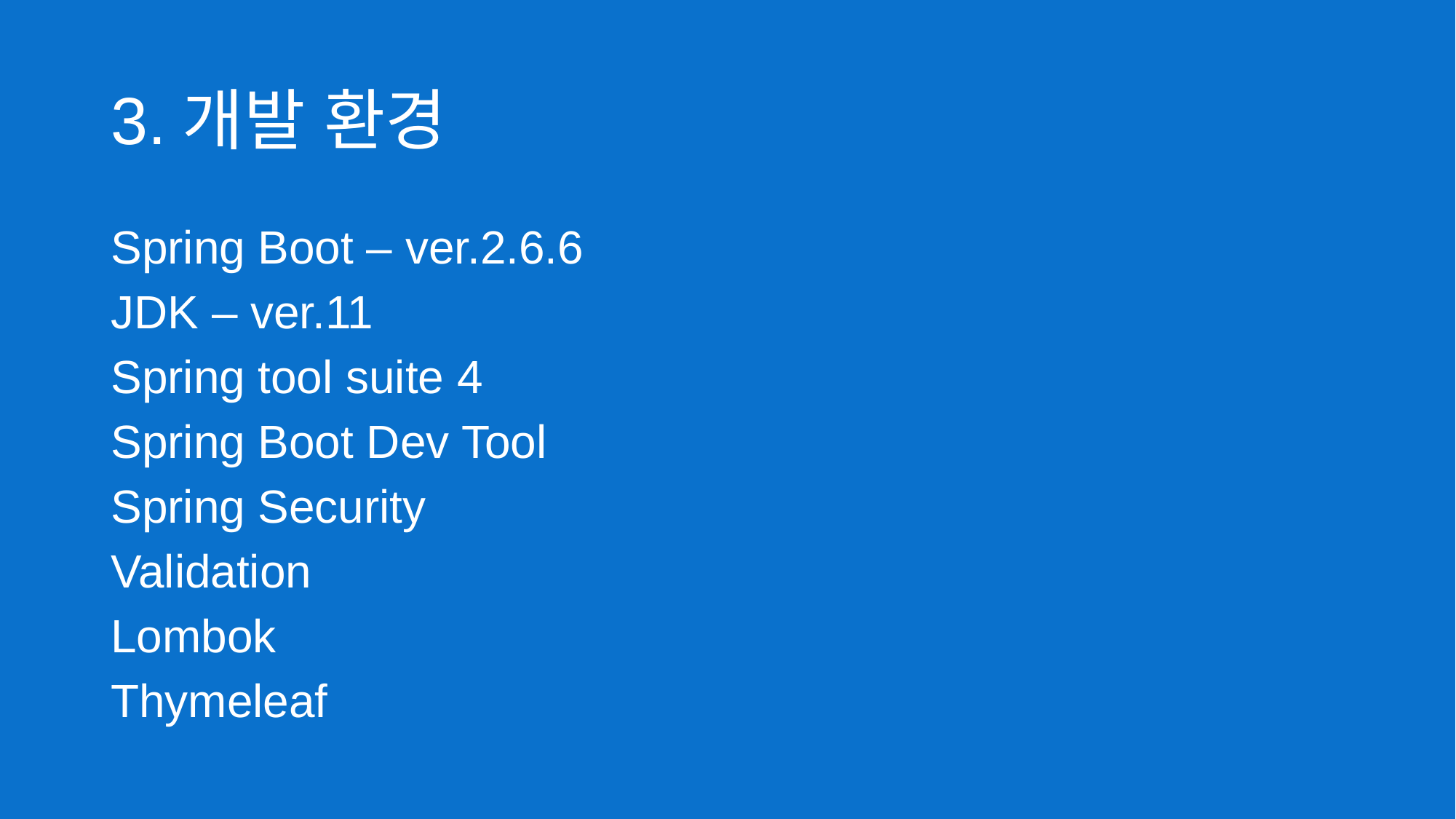

# 3.개발 환경
Spring Boot – ver.2.6.6
JDK – ver.11
Spring tool suite 4
Spring Boot Dev Tool
Spring Security
Validation
Lombok
Thymeleaf